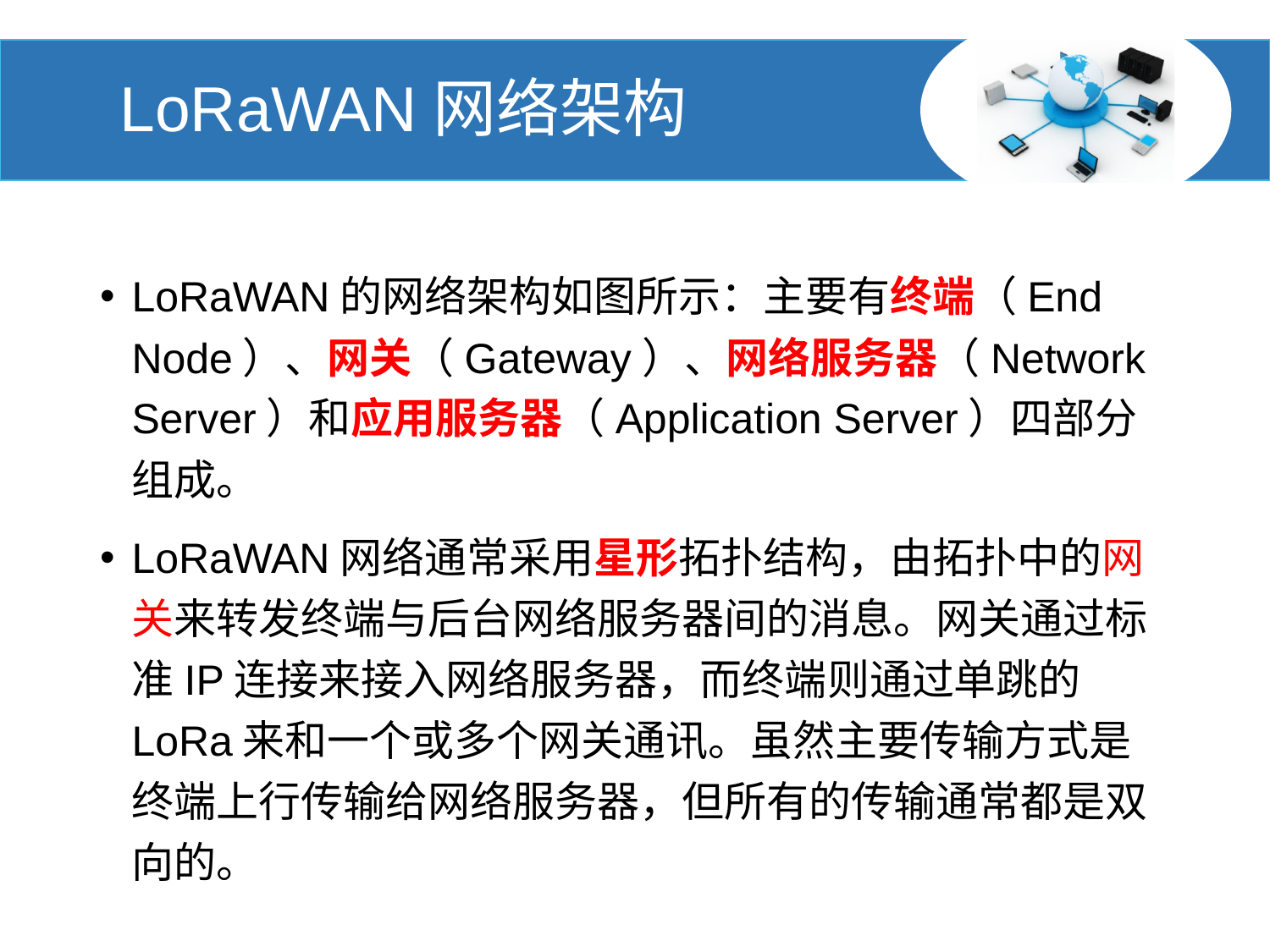

# LoRaWAN网络架构
LoRaWAN的网络架构如图所示：主要有终端（End Node）、网关（Gateway）、网络服务器（Network Server）和应用服务器（Application Server）四部分组成。
LoRaWAN网络通常采用星形拓扑结构，由拓扑中的网关来转发终端与后台网络服务器间的消息。网关通过标准IP连接来接入网络服务器，而终端则通过单跳的LoRa来和一个或多个网关通讯。虽然主要传输方式是终端上行传输给网络服务器，但所有的传输通常都是双向的。